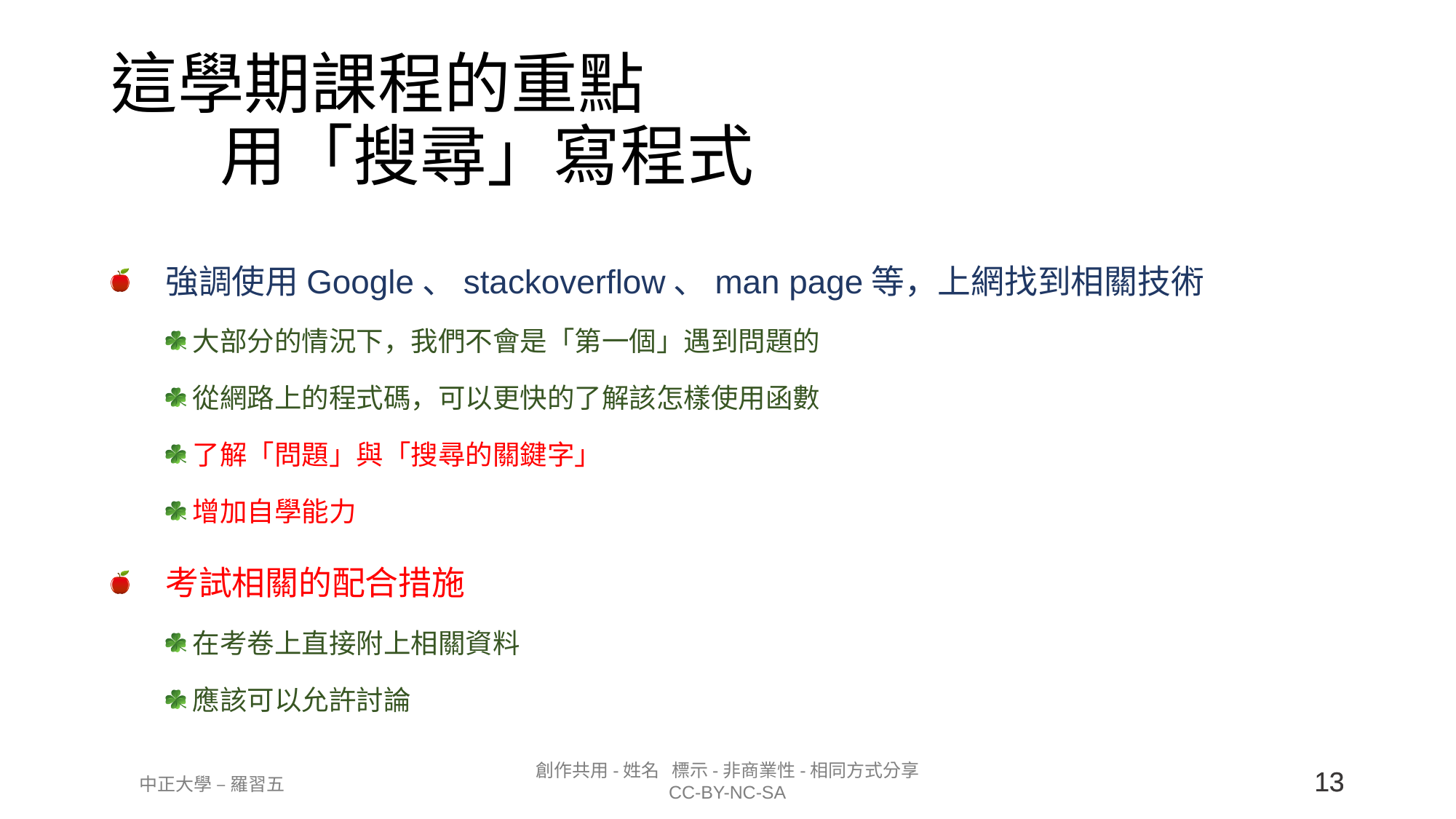

# 這學期課程的重點 用「搜尋」寫程式
強調使用Google、stackoverflow、man page等，上網找到相關技術
大部分的情況下，我們不會是「第一個」遇到問題的
從網路上的程式碼，可以更快的了解該怎樣使用函數
了解「問題」與「搜尋的關鍵字」
增加自學能力
考試相關的配合措施
在考卷上直接附上相關資料
應該可以允許討論